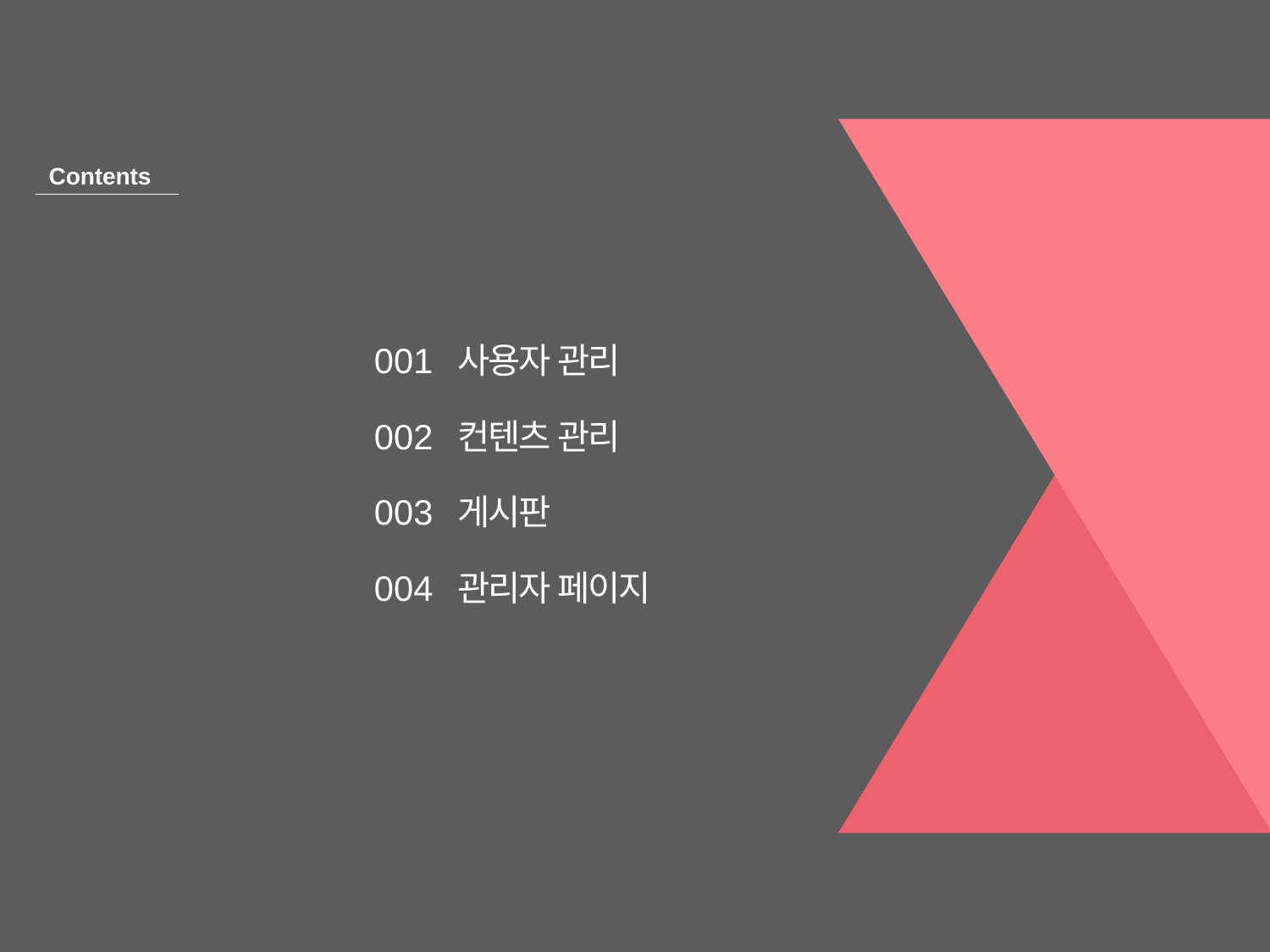

Contents
001
사용자 관리
002
컨텐츠 관리
003
게시판
004
관리자 페이지
설립배경
회사 비전   및   가치
006
결과
007
후기